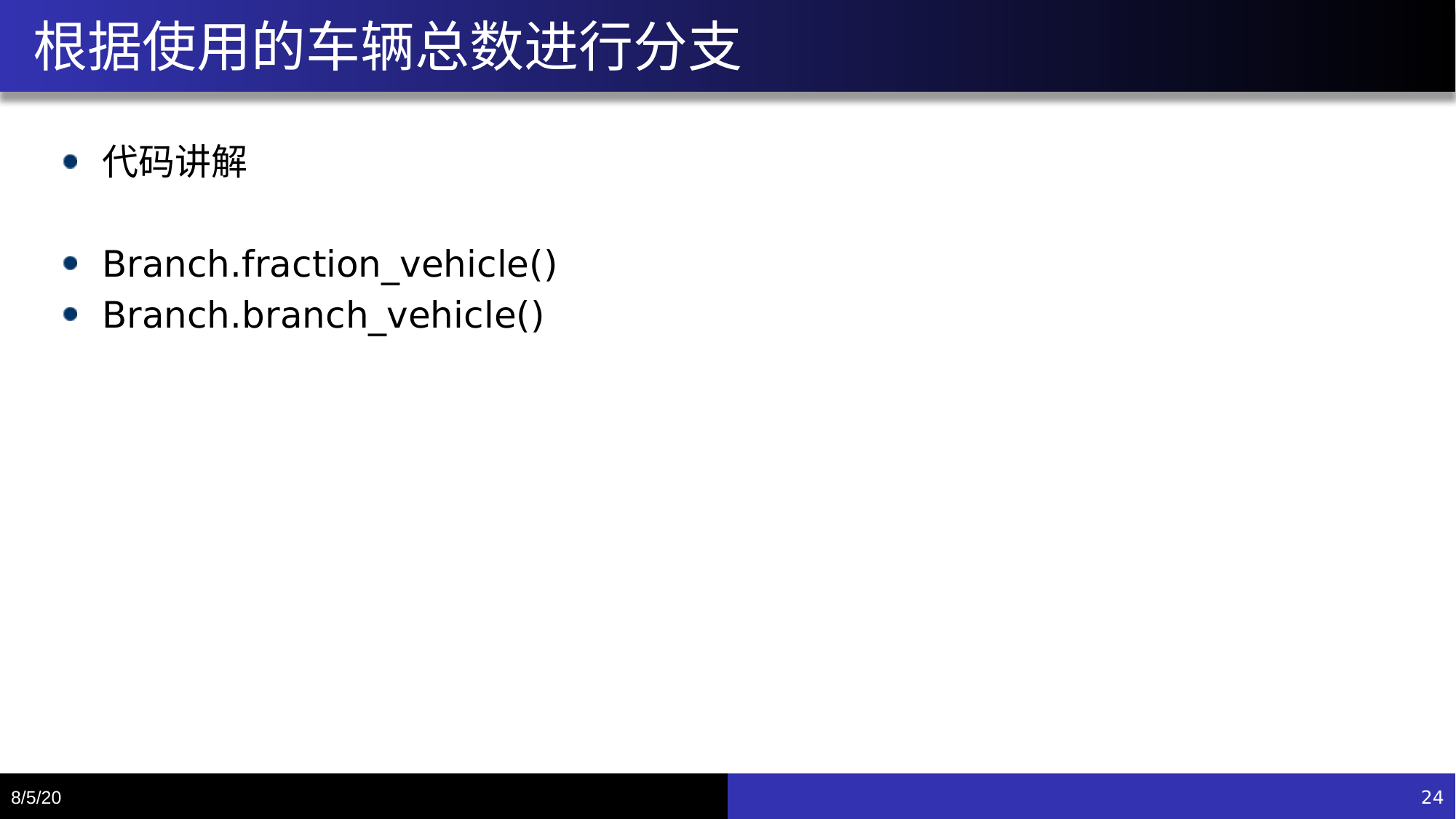

# 根据使用的车辆总数进行分支
代码讲解

Branch.fraction_vehicle()
Branch.branch_vehicle()
8/5/20

24